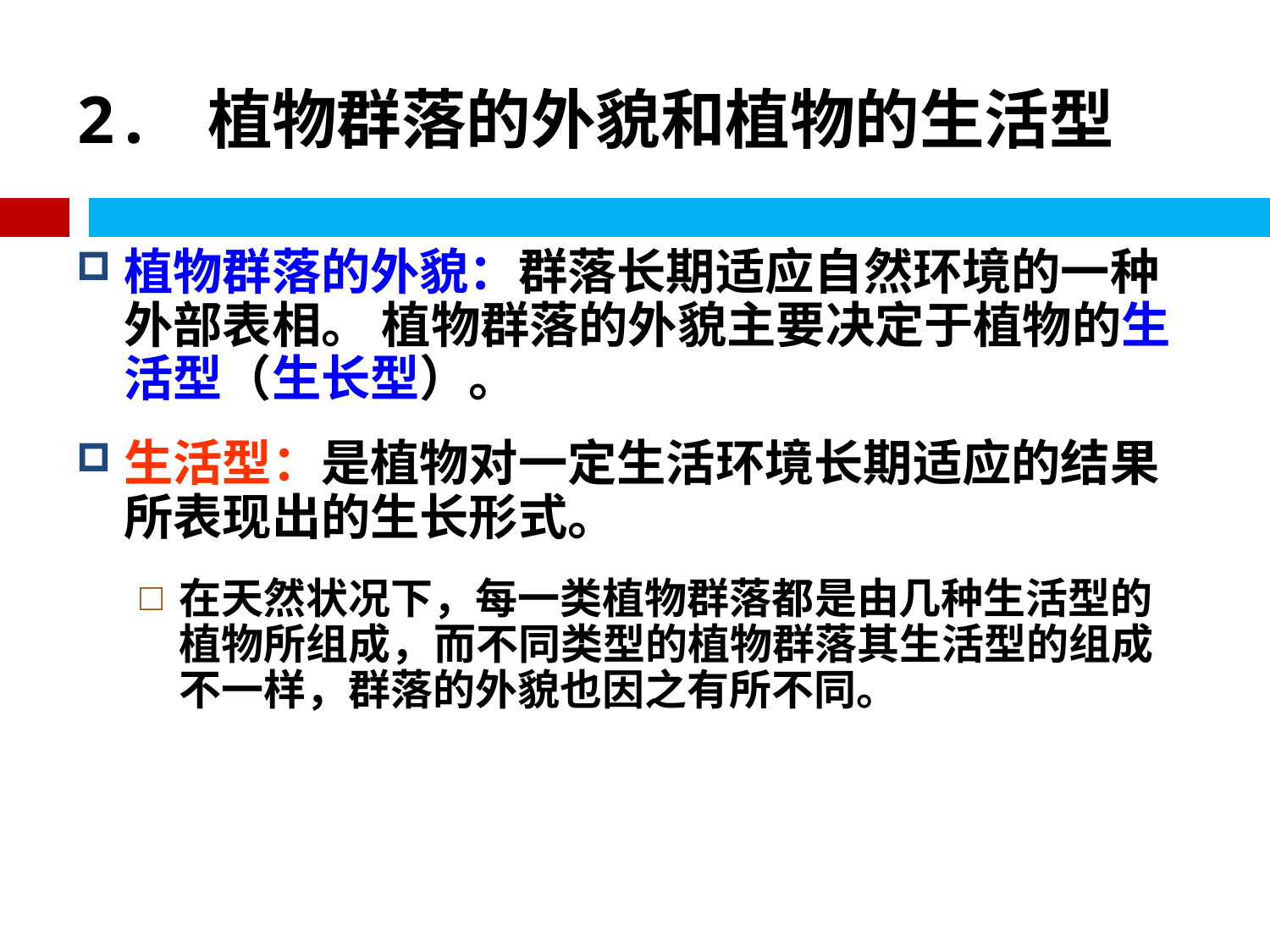

# 2. 植物群落的外貌和植物的生活型
植物群落的外貌：群落长期适应自然环境的一种外部表相。 植物群落的外貌主要决定于植物的生活型（生长型）。
生活型：是植物对一定生活环境长期适应的结果所表现出的生长形式。
在天然状况下，每一类植物群落都是由几种生活型的植物所组成，而不同类型的植物群落其生活型的组成不一样，群落的外貌也因之有所不同。